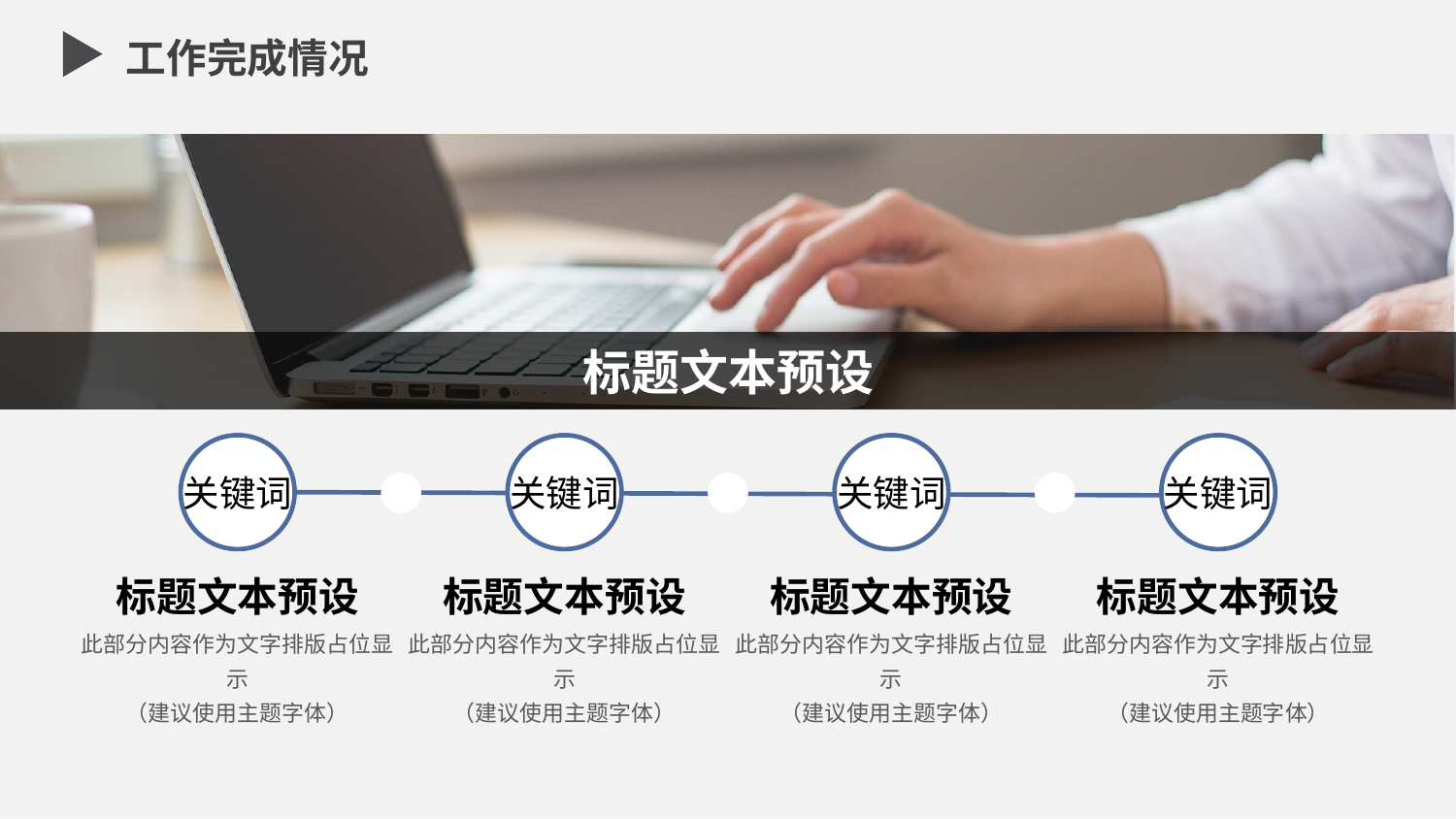

工作完成情况

标题文本预设
关键词
标题文本预设
此部分内容作为文字排版占位显示
（建议使用主题字体）
关键词
标题文本预设
此部分内容作为文字排版占位显示
（建议使用主题字体）
关键词
标题文本预设
此部分内容作为文字排版占位显示
（建议使用主题字体）
关键词
标题文本预设
此部分内容作为文字排版占位显示
（建议使用主题字体）